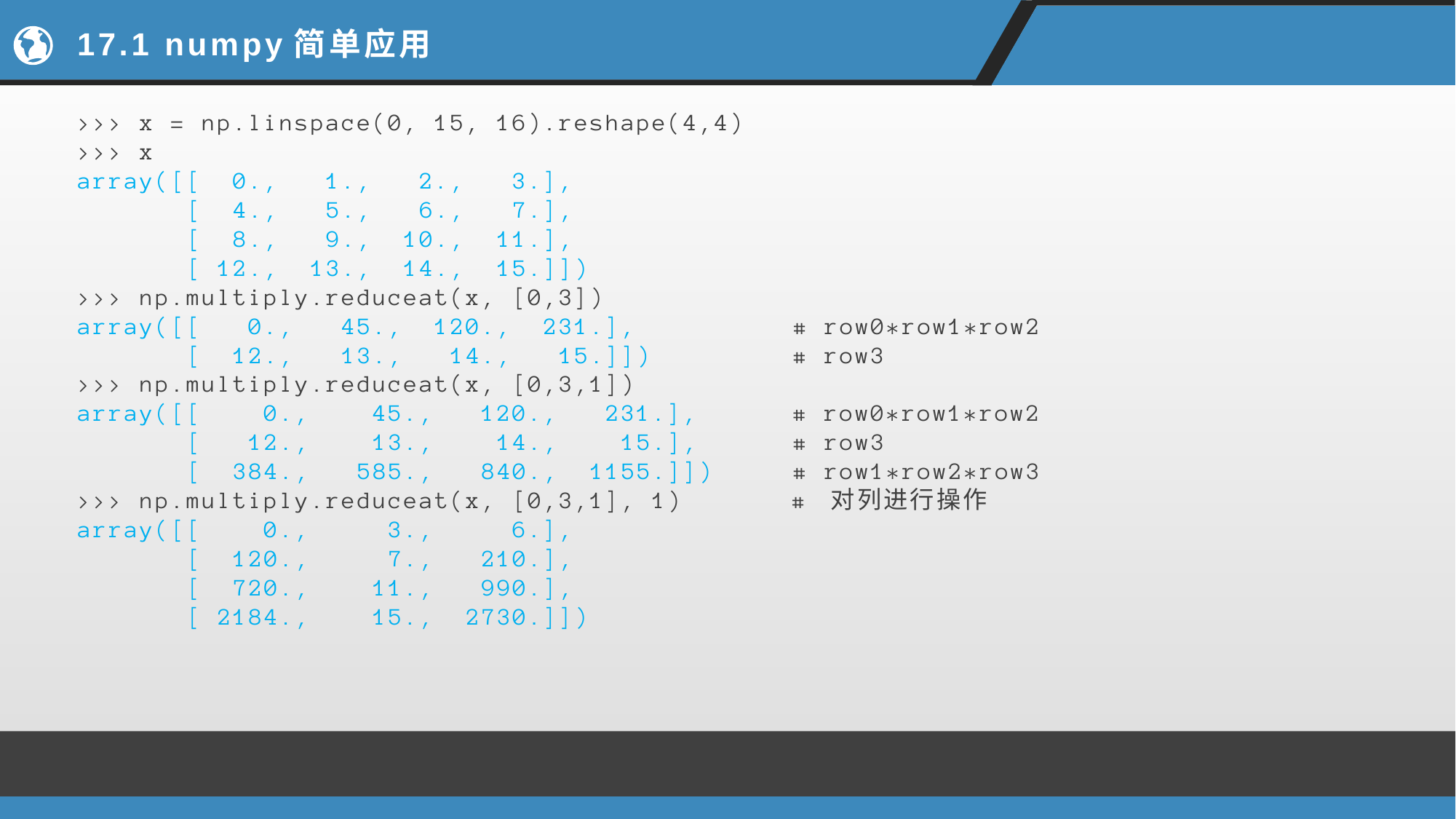

# 17.1 numpy简单应用

>>> x = np.linspace(0, 15, 16).reshape(4,4)
>>> x
array([[  0.,   1.,   2.,   3.],
       [  4.,   5.,   6.,   7.],
       [  8.,   9.,  10.,  11.],
       [ 12.,  13.,  14.,  15.]])
>>> np.multiply.reduceat(x, [0,3])
array([[   0.,   45.,  120.,  231.],          # row0*row1*row2
       [  12.,   13.,   14.,   15.]])         # row3
>>> np.multiply.reduceat(x, [0,3,1])
array([[    0.,    45.,   120.,   231.],      # row0*row1*row2
       [   12.,    13.,    14.,    15.],      # row3
       [  384.,   585.,   840.,  1155.]])     # row1*row2*row3
>>> np.multiply.reduceat(x, [0,3,1], 1)       # 对列进行操作
array([[    0.,     3.,     6.],
       [  120.,     7.,   210.],
       [  720.,    11.,   990.],
       [ 2184.,    15.,  2730.]])